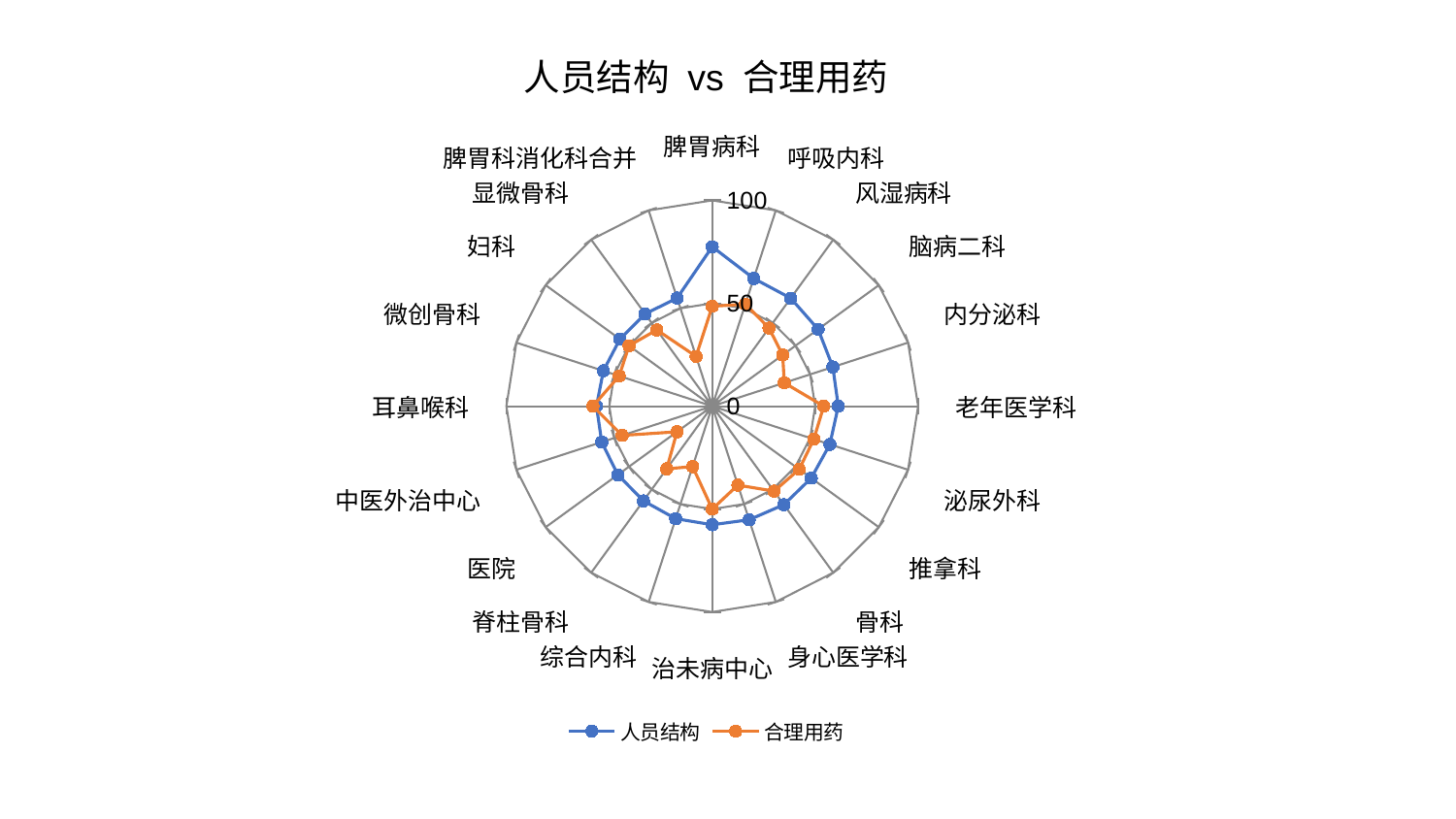

### Chart: 人员结构 vs 合理用药

| Category | 人员结构 | 合理用药 |
|---|---|---|
| 脾胃病科 | 77.46328253721036 | 48.54888597958803 |
| 呼吸内科 | 65.25144232049696 | 52.136443008345736 |
| 风湿病科 | 64.8673461326679 | 46.916889044769064 |
| 脑病二科 | 63.57143748218535 | 42.301835669208465 |
| 内分泌科 | 61.612689459017616 | 36.80509259202535 |
| 老年医学科 | 61.233123093266435 | 54.1589397558921 |
| 泌尿外科 | 60.080514166675826 | 51.897472583656295 |
| 推拿科 | 59.451526733401245 | 52.21526220094885 |
| 骨科 | 59.17044824899634 | 51.06385518986239 |
| 身心医学科 | 58.04216328679877 | 40.33051062519392 |
| 治未病中心 | 57.624983258916174 | 50.003630184654654 |
| 综合内科 | 57.48295082048337 | 30.8761686890238 |
| 脊柱骨科 | 56.8677690446413 | 37.643392589008556 |
| 医院 | 56.70336992574875 | 21.179009432667446 |
| 中医外治中心 | 56.44179545626242 | 46.015791122001964 |
| 耳鼻喉科 | 56.208842106741784 | 57.976760334749905 |
| 微创骨科 | 55.60411228853651 | 47.53262450376481 |
| 妇科 | 55.44203059341581 | 49.98118839572797 |
| 显微骨科 | 55.42880950543406 | 45.807485237038726 |
| 脾胃科消化科合并 | 55.23761128489996 | 25.44468504328701 |
48